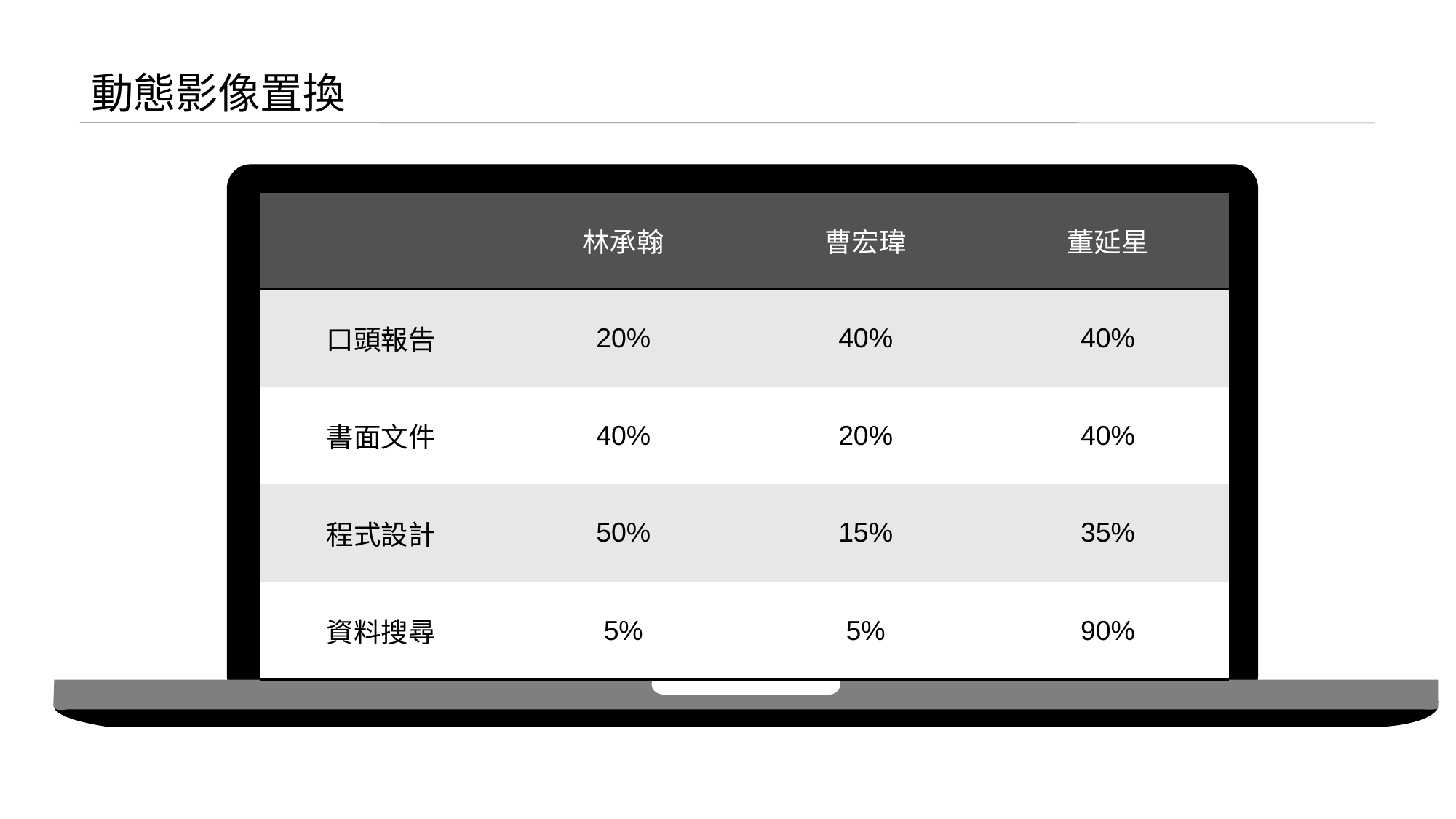

動態影像置換

|  | 林承翰 | 曹宏瑋 | 董延星 |
| --- | --- | --- | --- |
| 口頭報告 | 20% | 40% | 40% |
| 書面文件 | 40% | 20% | 40% |
| 程式設計 | 50% | 15% | 35% |
| 資料搜尋 | 5% | 5% | 90% |